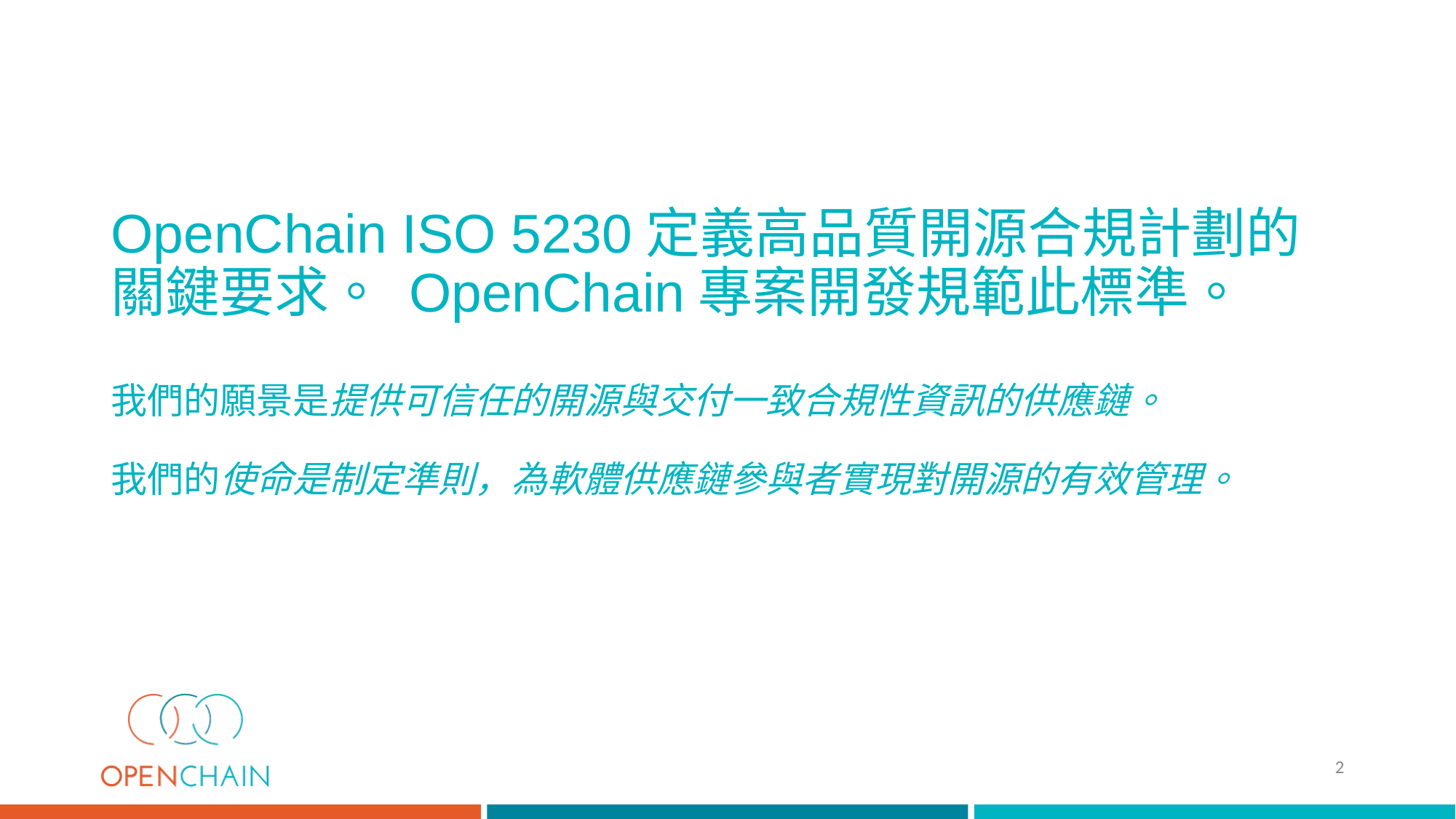

# OpenChain ISO 5230定義高品質開源合規計劃的關鍵要求。 OpenChain專案開發規範此標準。 我們的願景是提供可信任的開源與交付一致合規性資訊的供應鏈。 我們的使命是制定準則，為軟體供應鏈參與者實現對開源的有效管理。
2